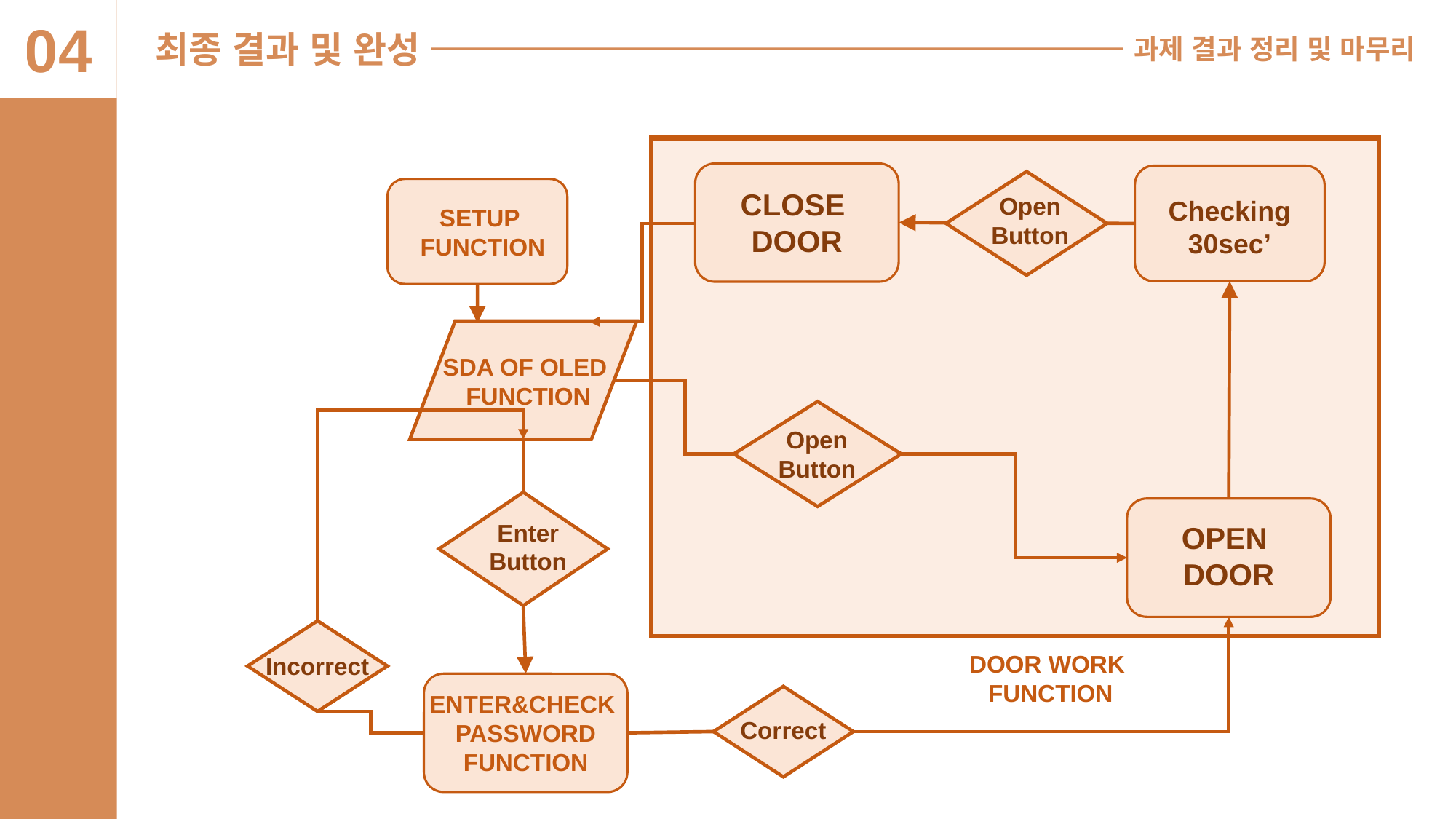

04
최종 결과 및 완성
과제 결과 정리 및 마무리

CLOSE
DOOR

Checking
30sec’

Open
Button

Open
Button

Enter
Button

OPEN
DOOR

Incorrect

Correct
SETUP
FUNCTION
SDA OF OLED
FUNCTION
DOOR WORK
FUNCTION
ENTER&CHECK
PASSWORD
FUNCTION